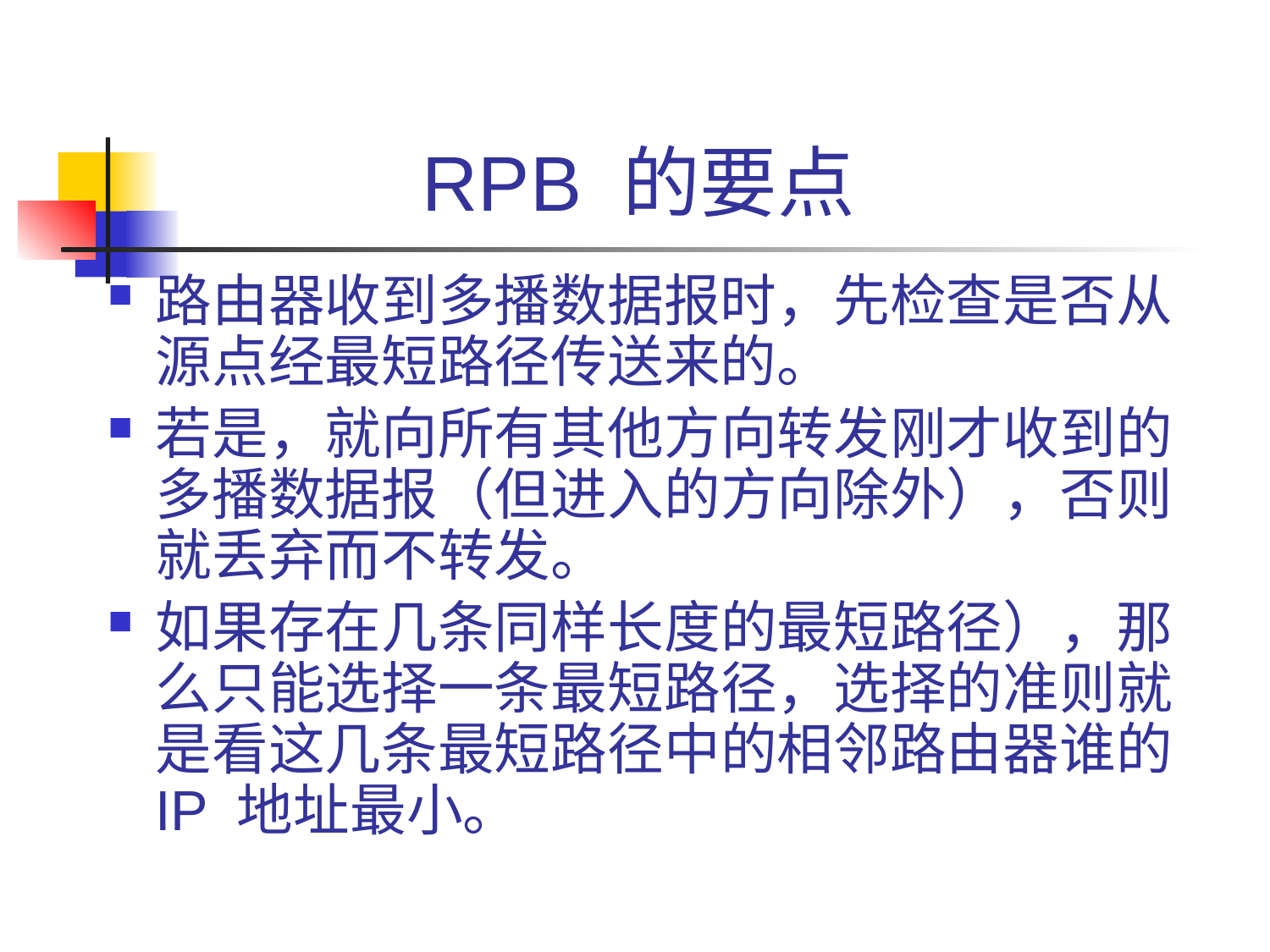

# RPB 的要点
路由器收到多播数据报时，先检查是否从源点经最短路径传送来的。
若是，就向所有其他方向转发刚才收到的多播数据报（但进入的方向除外），否则就丢弃而不转发。
如果存在几条同样长度的最短路径），那么只能选择一条最短路径，选择的准则就是看这几条最短路径中的相邻路由器谁的 IP 地址最小。